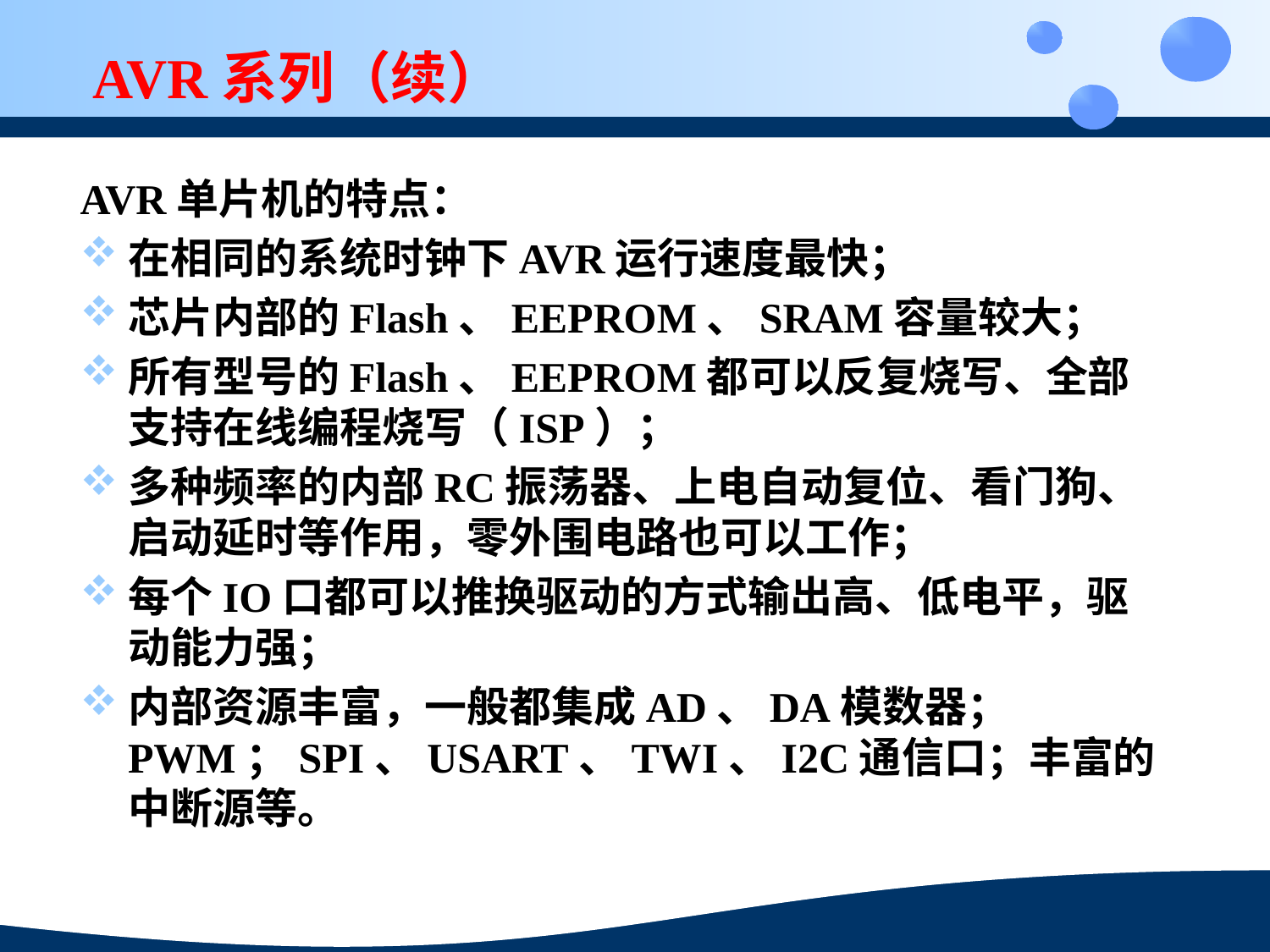

AVR系列（续）
AVR单片机的特点：
在相同的系统时钟下AVR运行速度最快；
芯片内部的Flash、EEPROM、SRAM容量较大；
所有型号的Flash、EEPROM都可以反复烧写、全部支持在线编程烧写（ISP）；
多种频率的内部RC振荡器、上电自动复位、看门狗、启动延时等作用，零外围电路也可以工作；
每个IO口都可以推换驱动的方式输出高、低电平，驱动能力强；
内部资源丰富，一般都集成AD、DA模数器；PWM；SPI、USART、TWI、I2C通信口；丰富的中断源等。